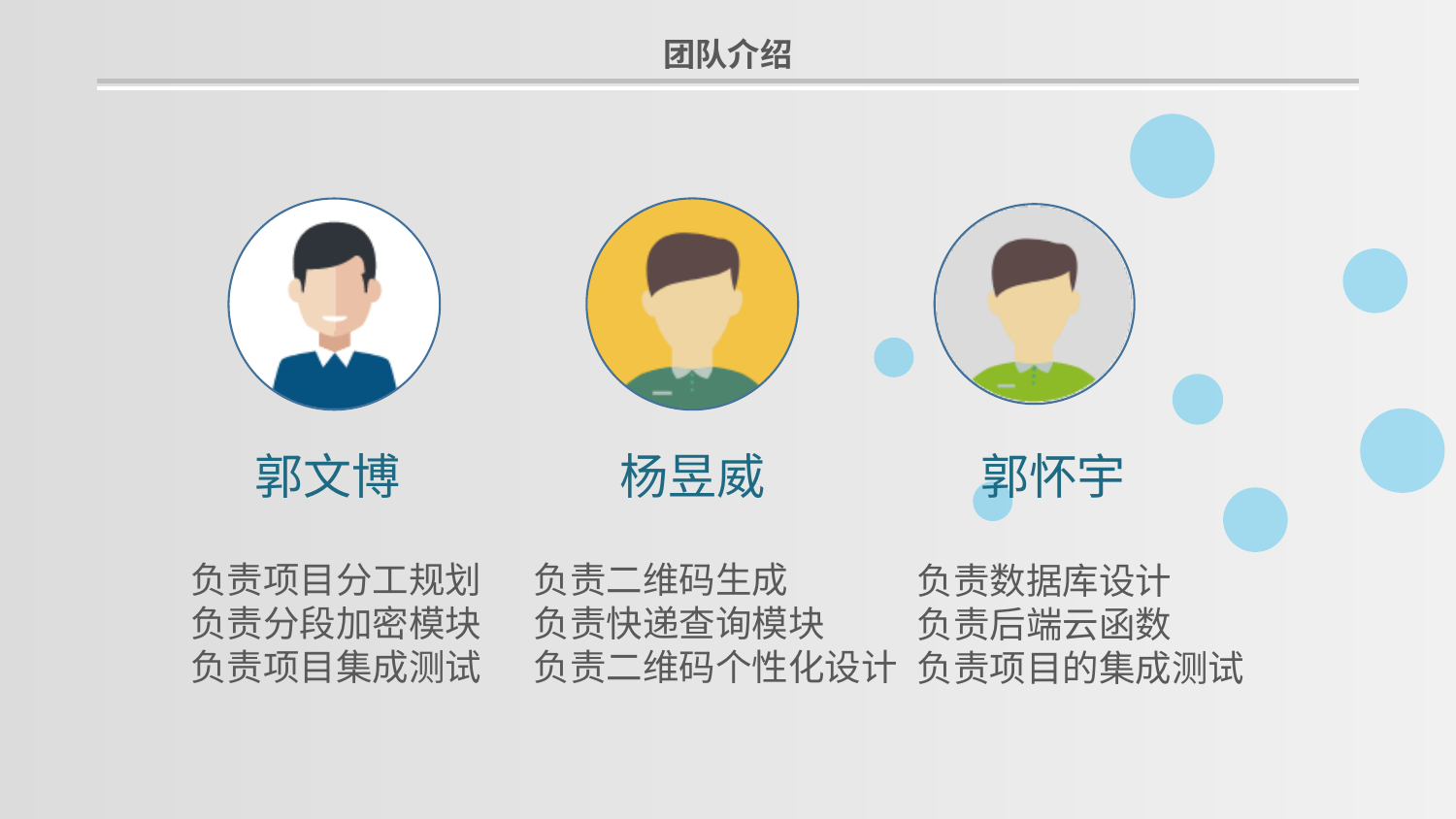

团队介绍

杨昱威
郭怀宇
郭文博

负责项目分工规划
负责分段加密模块
负责项目集成测试
负责二维码生成
负责快递查询模块
负责二维码个性化设计
负责数据库设计
负责后端云函数
负责项目的集成测试